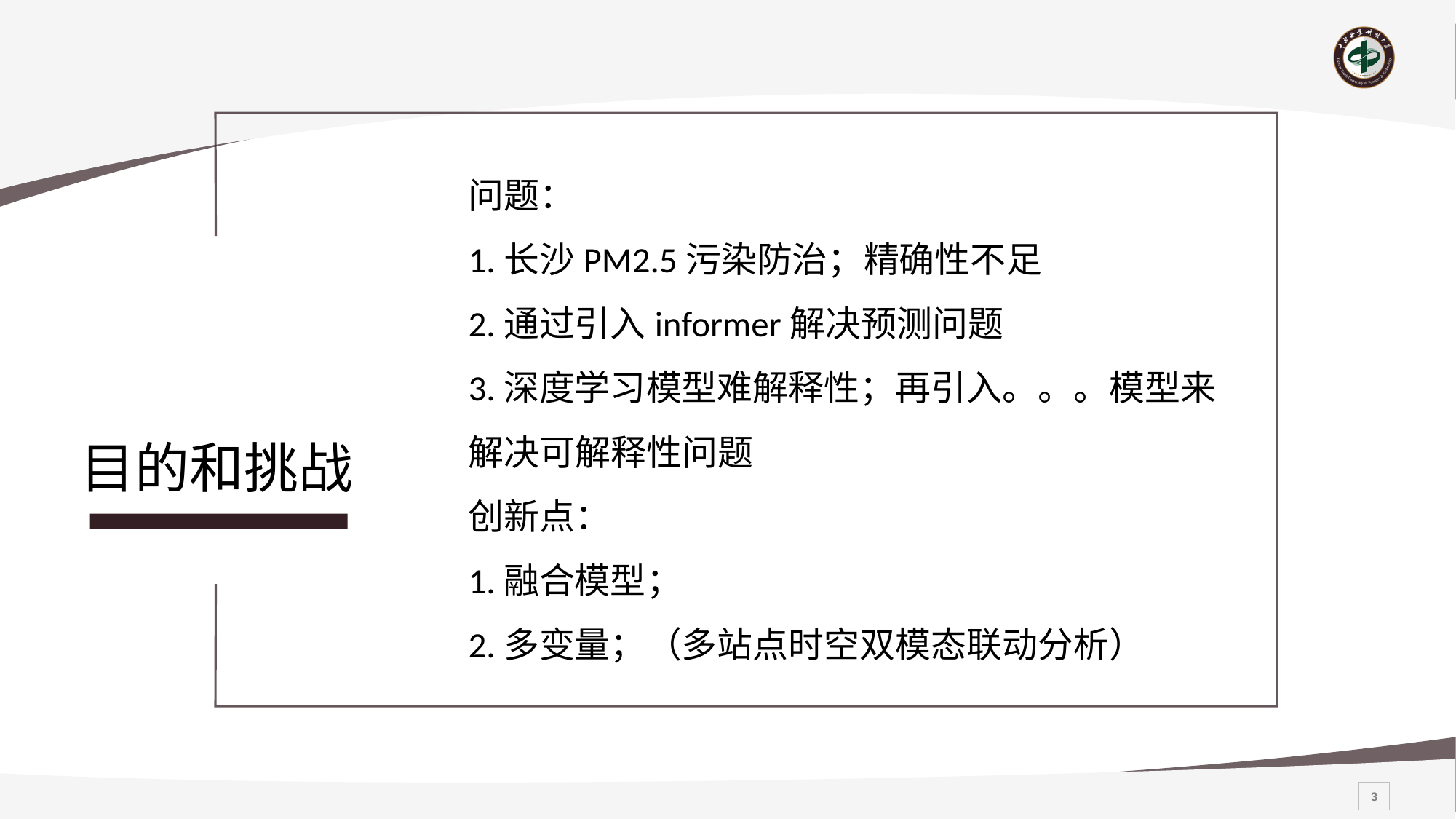

问题：
1.长沙PM2.5污染防治；精确性不足
2.通过引入informer解决预测问题
3.深度学习模型难解释性；再引入。。。模型来解决可解释性问题
创新点：
1.融合模型；
2.多变量；（多站点时空双模态联动分析）

# 目的和挑战